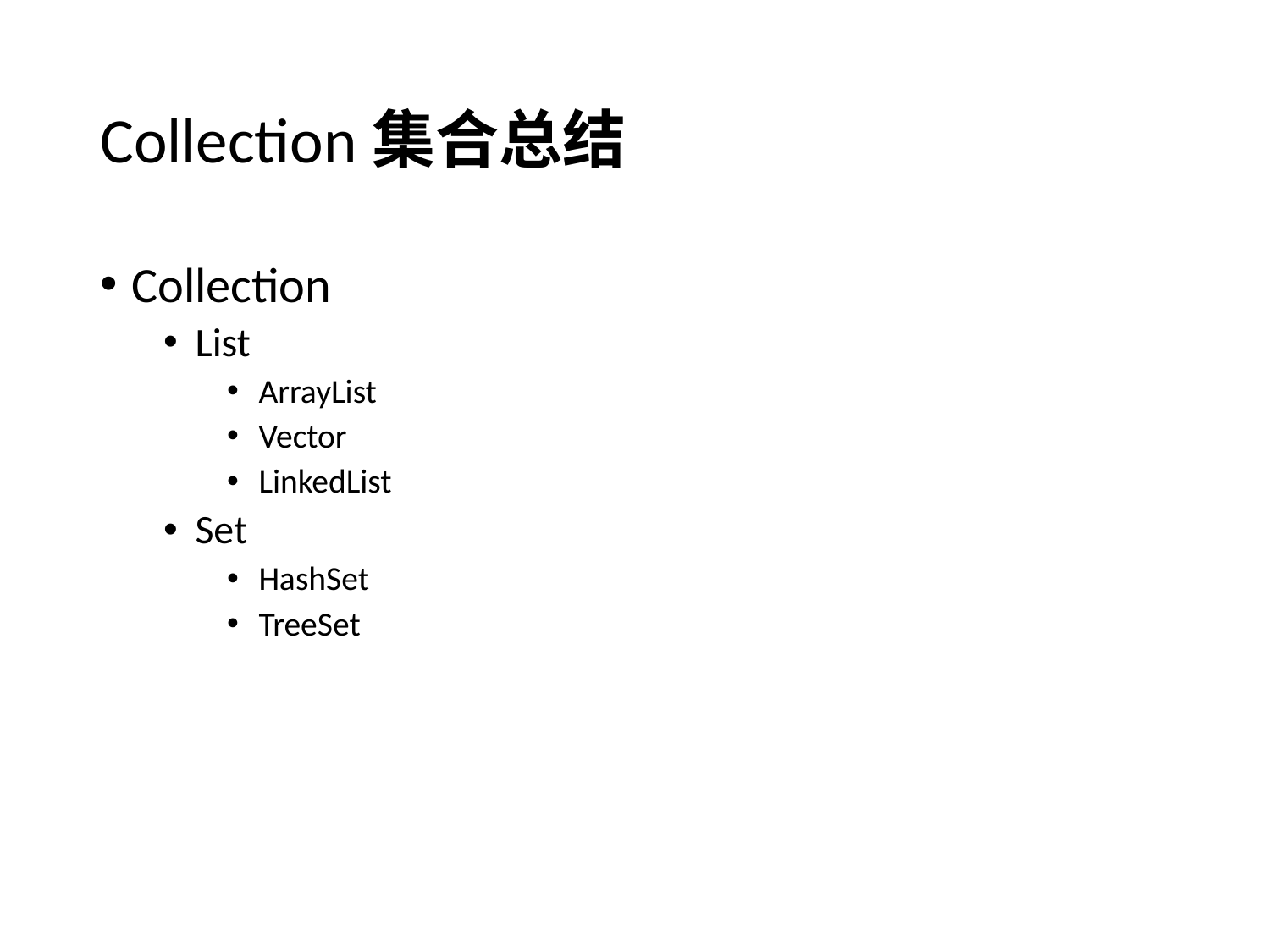

# Collection集合总结
Collection
List
ArrayList
Vector
LinkedList
Set
HashSet
TreeSet